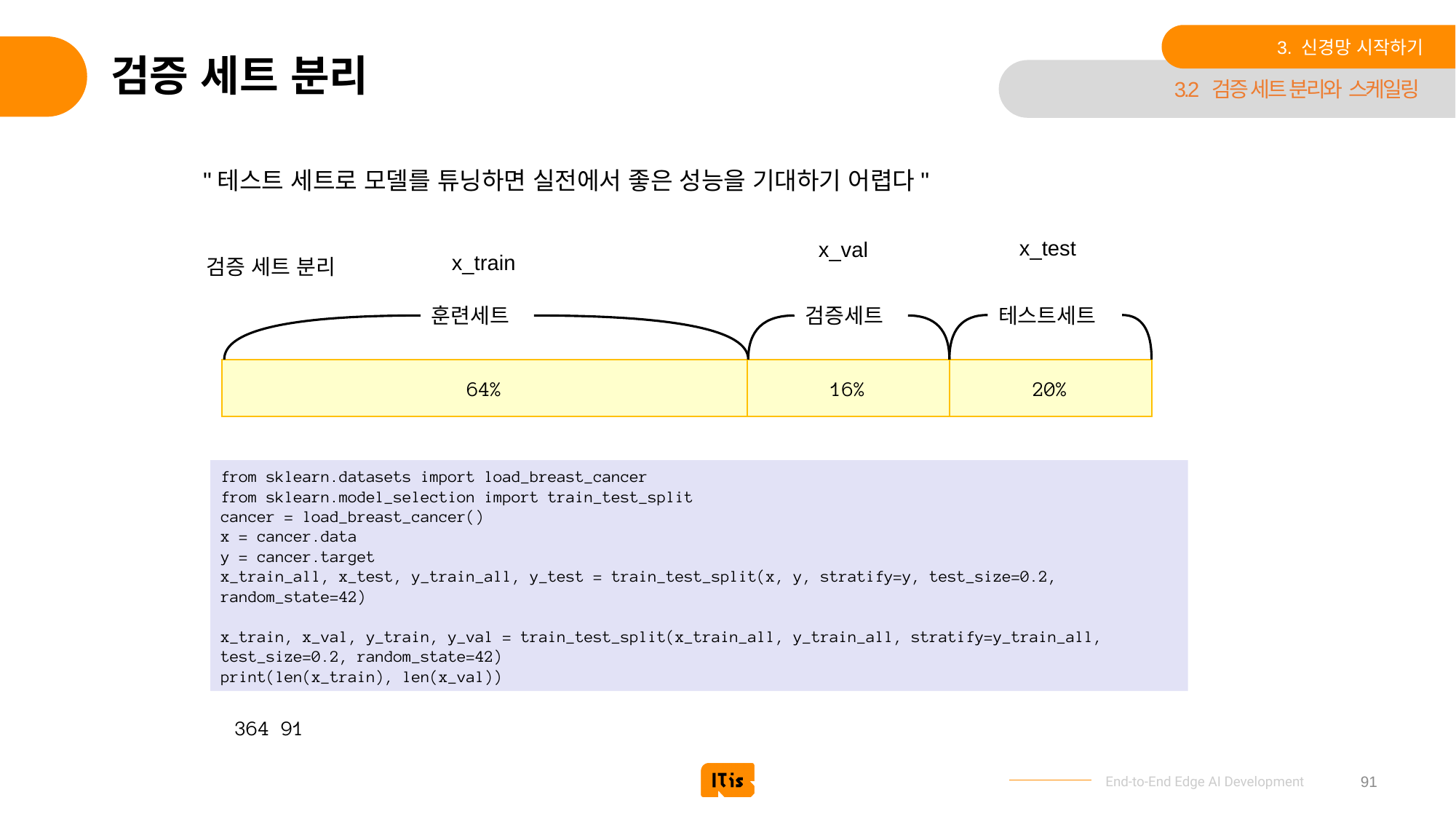

3. 신경망 시작하기
# 검증 세트 분리
3.2  검증 세트 분리와  스케일링

"테스트 세트로 모델를 튜닝하면 실전에서 좋은 성능을 기대하기 어렵다"
x_test
x_val
x_train
검증 세트 분리
테스트세트
훈련세트
검증세트

64%

16%
20%
from sklearn.datasets import load_breast_cancer
from sklearn.model_selection import train_test_split
cancer = load_breast_cancer()
x = cancer.data
y = cancer.target
x_train_all, x_test, y_train_all, y_test = train_test_split(x, y, stratify=y, test_size=0.2, random_state=42)

x_train, x_val, y_train, y_val = train_test_split(x_train_all, y_train_all, stratify=y_train_all, test_size=0.2, random_state=42)
print(len(x_train), len(x_val))
364 91
91